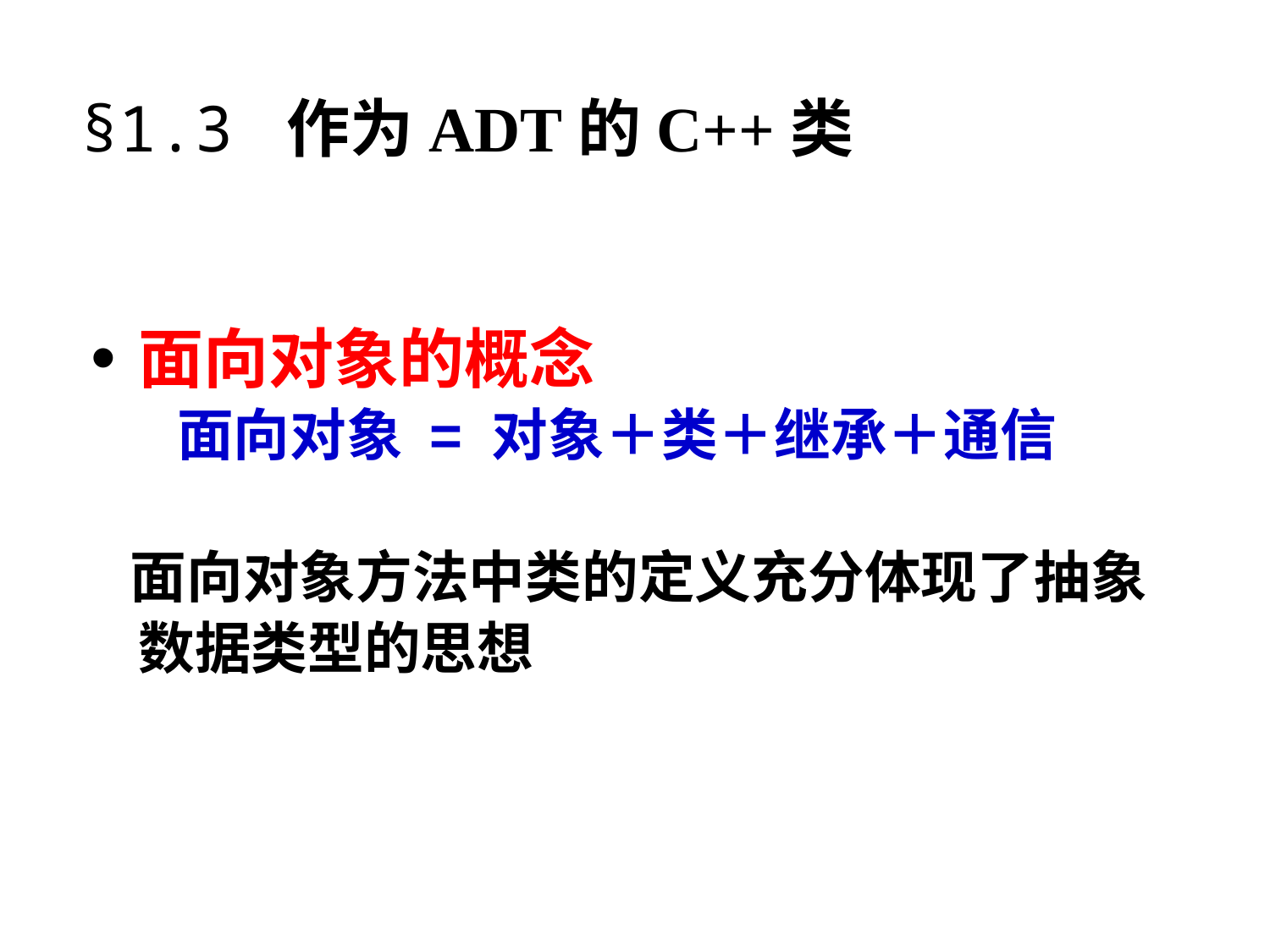

§1.3 作为ADT的C++类
面向对象的概念
   面向对象 = 对象＋类＋继承＋通信

  面向对象方法中类的定义充分体现了抽象数据类型的思想